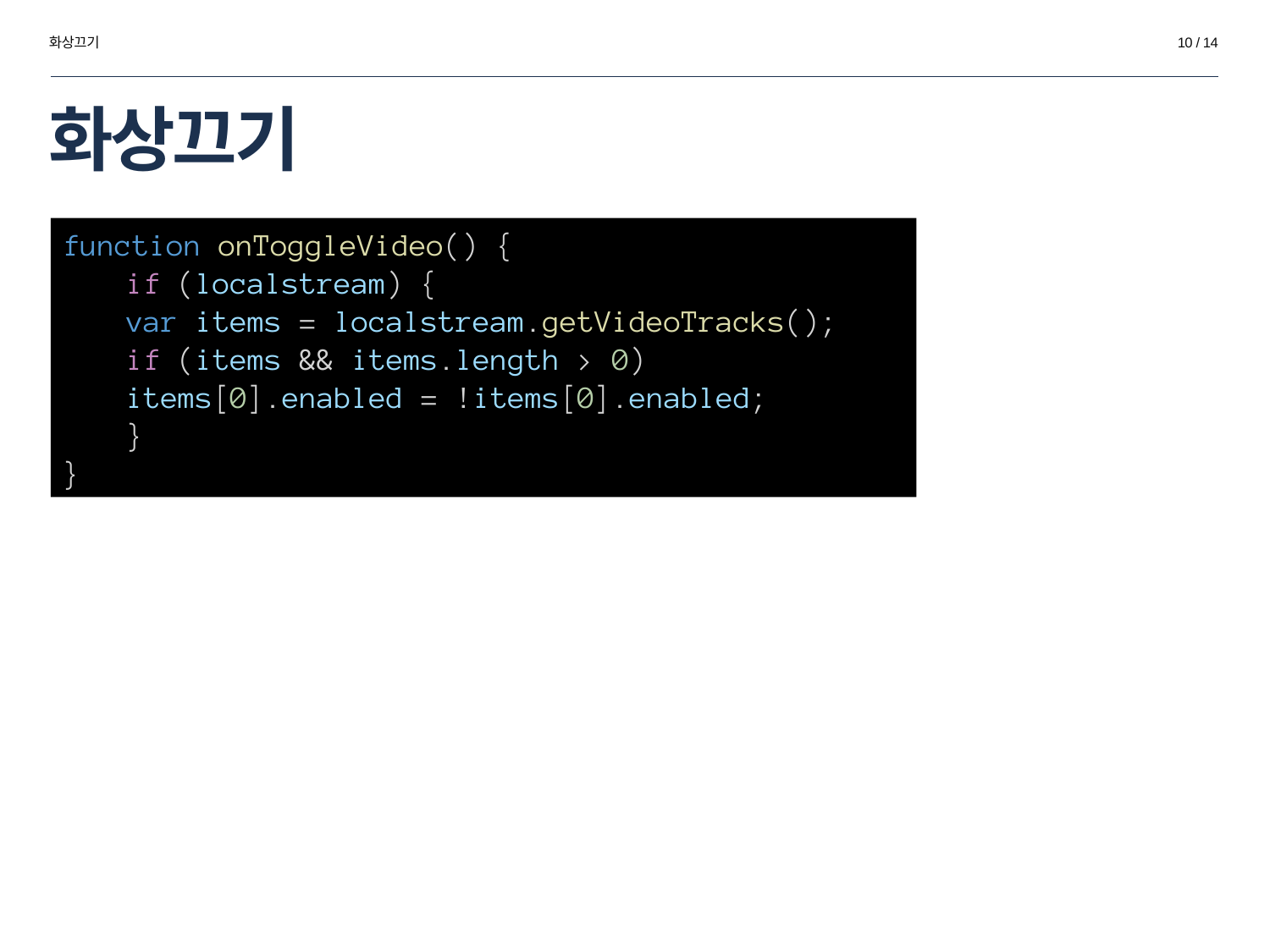

화상끄기
10 / 14
# 화상끄기

function onToggleVideo() {
if (localstream) {
var items = localstream.getVideoTracks();
if (items && items.length > 0)
items[0].enabled = !items[0].enabled;
}
}